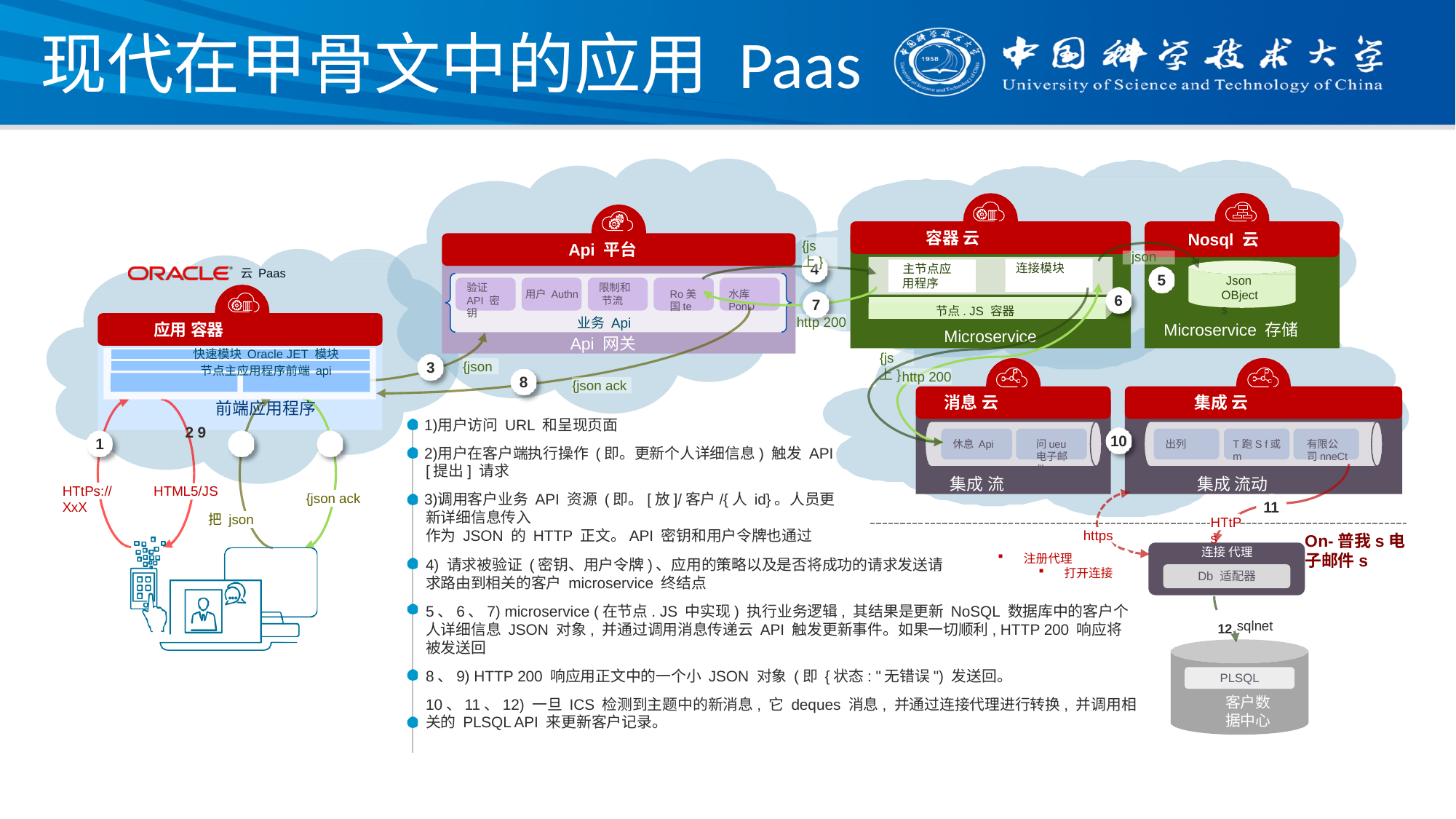

# 现代在甲骨文中的应用 Paas

容器 云
Nosql 云

Api 平台
{js上}

json

4

连接模块

主节点应用程序

云 Paas

5
Json
OBjects

验证 API 密钥
限制和节流

用户 Authn
Ro美国te
水库PonD

6

7

节点. JS 容器

业务 Api
Api 网关

http 200
应用 容器
Microservice 存储

Microservice

快速模块 Oracle JET 模块
节点主应用程序前端 api

前端应用程序
2 9
{js上}

3
{json

http 200

8

{json ack

消息 云
集成 云

用户访问 URL 和呈现页面
用户在客户端执行操作 (即。更新个人详细信息) 触发 API [提出] 请求
调用客户业务 API 资源 (即。[放]/客户/{人 id}。人员更新详细信息传入

10

1
休息 Api
问ueu电子邮件
出列
T跑S f或m
有限公司nneCt

集成 流
集成 流动
HTtPs://XxX
HTML5/JS

{json ack

11
把 json

HTtPs

作为 JSON 的 HTTP 正文。API 密钥和用户令牌也通过
4) 请求被验证 (密钥、用户令牌)、应用的策略以及是否将成功的请求发送请求路由到相关的客户 microservice 终结点
https
注册代理
打开连接

On-普我s电子邮件s

连接 代理
Db 适配器

5、6、7) microservice (在节点. JS 中实现) 执行业务逻辑, 其结果是更新 NoSQL 数据库中的客户个人详细信息 JSON 对象, 并通过调用消息传递云 API 触发更新事件。如果一切顺利, HTTP 200 响应将被发送回
8、9) HTTP 200 响应用正文中的一个小 JSON 对象 (即 {状态: "无错误") 发送回。
10、11、12) 一旦 ICS 检测到主题中的新消息, 它 deques 消息, 并通过连接代理进行转换, 并调用相关的 PLSQL API 来更新客户记录。

12 sqlnet

PLSQL
客户数据中心